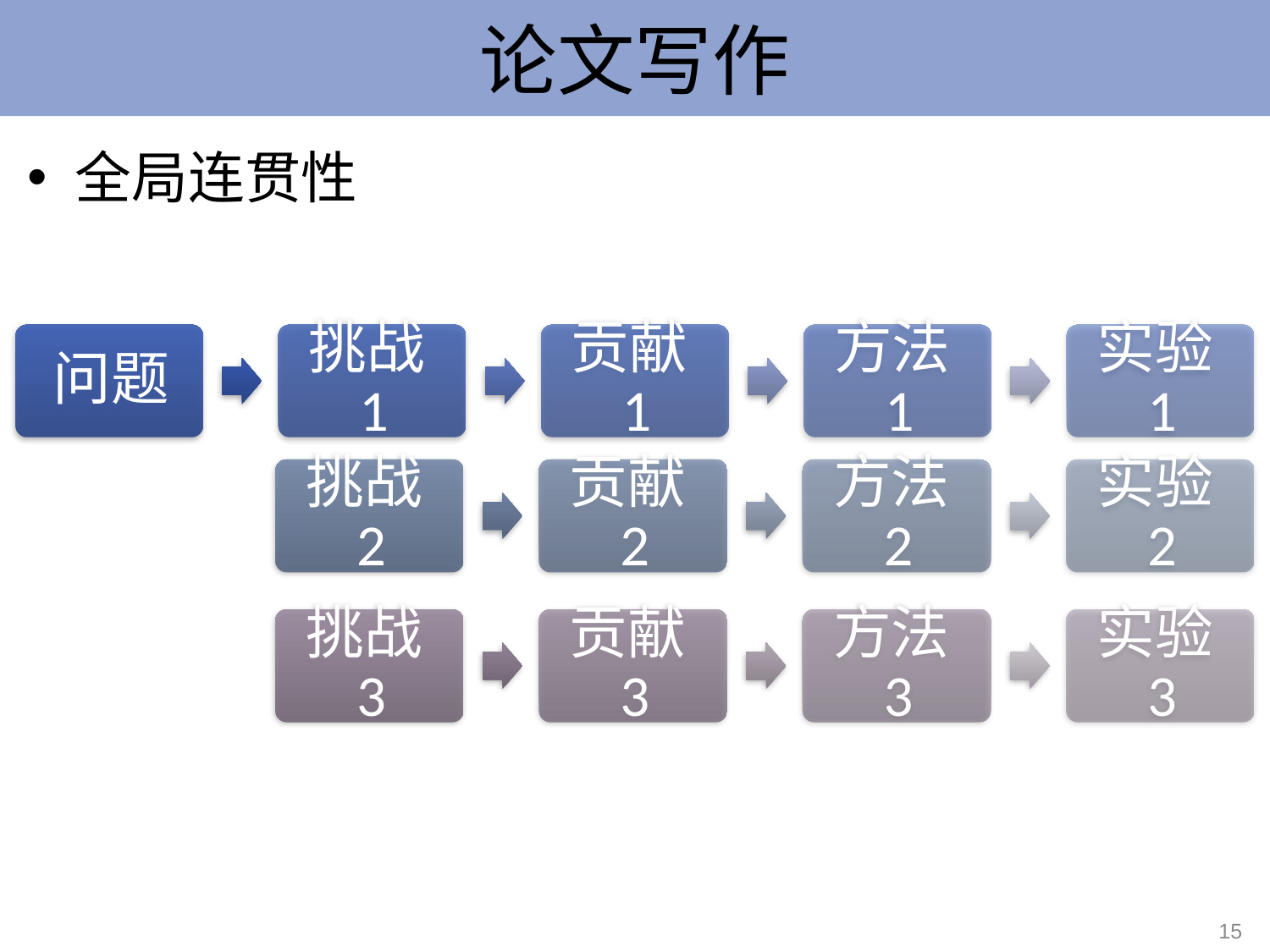

# 论文写作
全局连贯性
问题

挑战1

贡献1

方法1

实验1
挑战2

贡献2

方法2

实验2
挑战3

贡献3

方法3

实验3
15